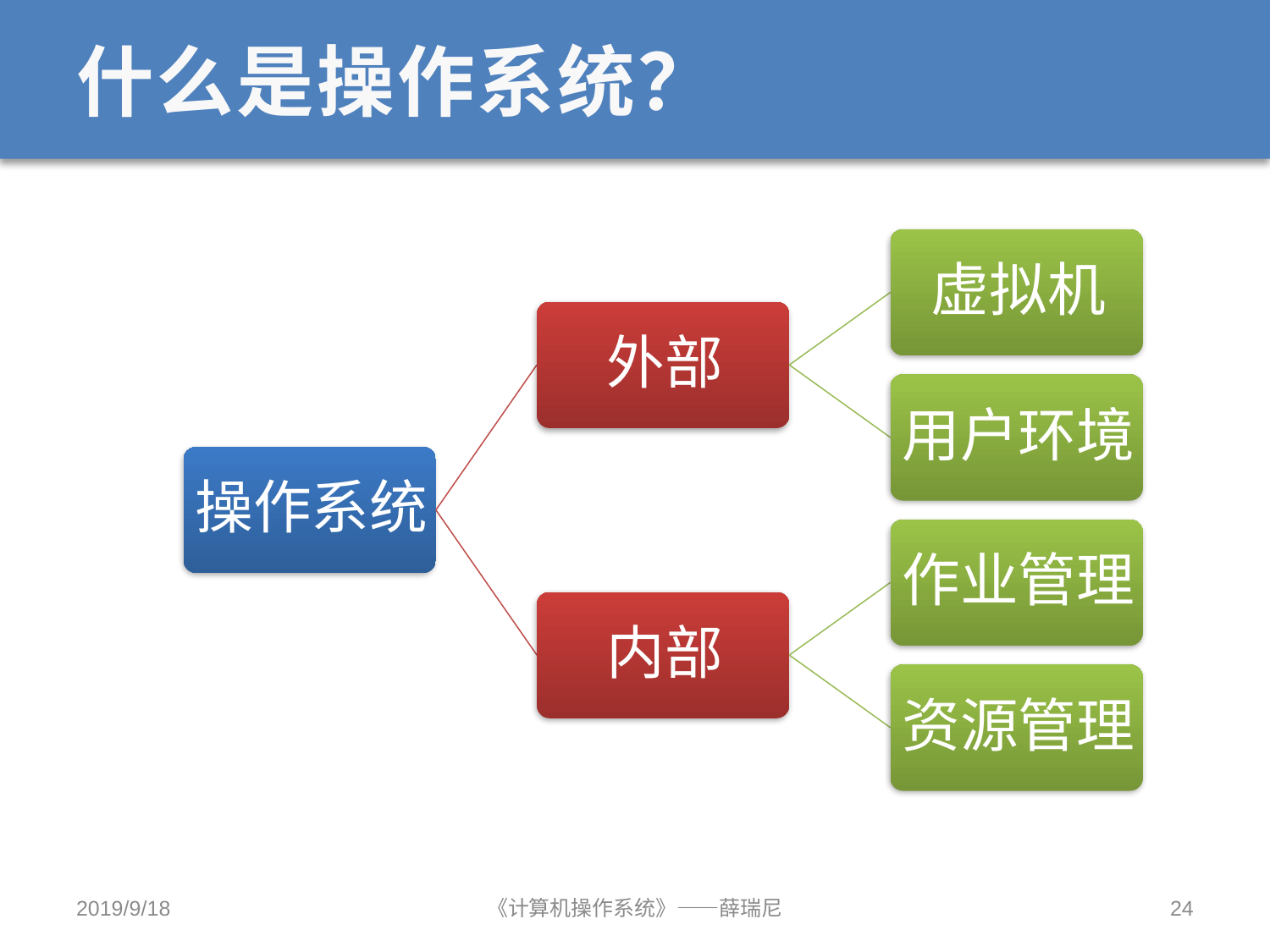

# 什么是操作系统？
操作系统

外部

虚拟机

用户环境

内部

作业管理

资源管理
2019/9/18
《计算机操作系统》——薛瑞尼
24